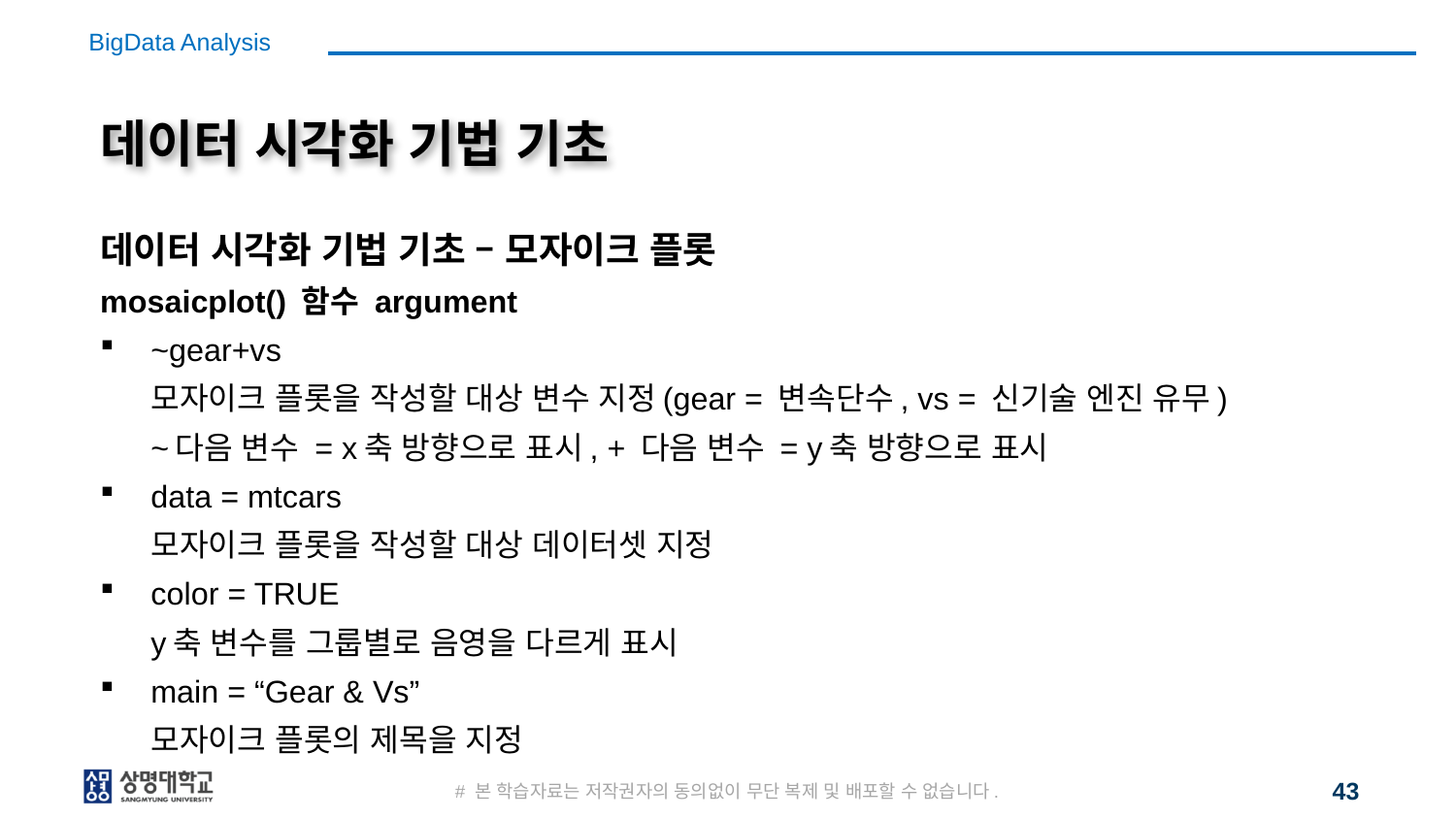

# 데이터 시각화 기법 기초
데이터 시각화 기법 기초 – 모자이크 플롯
mosaicplot() 함수 argument
~gear+vs
모자이크 플롯을 작성할 대상 변수 지정(gear = 변속단수, vs = 신기술 엔진 유무)
~다음 변수 = x축 방향으로 표시, + 다음 변수 = y축 방향으로 표시
data = mtcars
모자이크 플롯을 작성할 대상 데이터셋 지정
color = TRUE
y축 변수를 그룹별로 음영을 다르게 표시
main = “Gear & Vs”
모자이크 플롯의 제목을 지정
43
# 본 학습자료는 저작권자의 동의없이 무단 복제 및 배포할 수 없습니다.